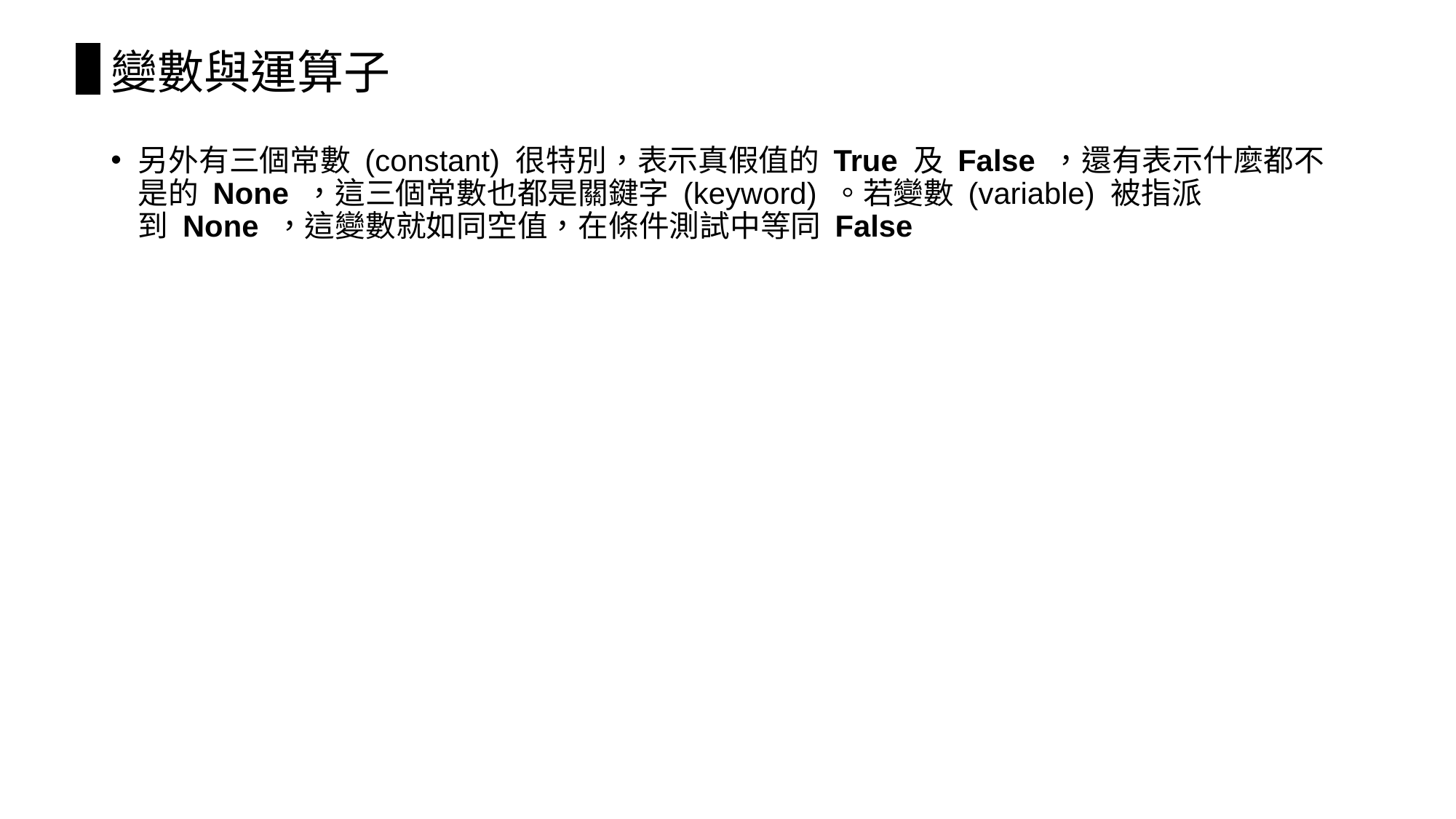

# 變數與運算子
另外有三個常數 (constant) 很特別，表示真假值的 True 及 False ，還有表示什麼都不是的 None ，這三個常數也都是關鍵字 (keyword) 。若變數 (variable) 被指派到 None ，這變數就如同空值，在條件測試中等同 False